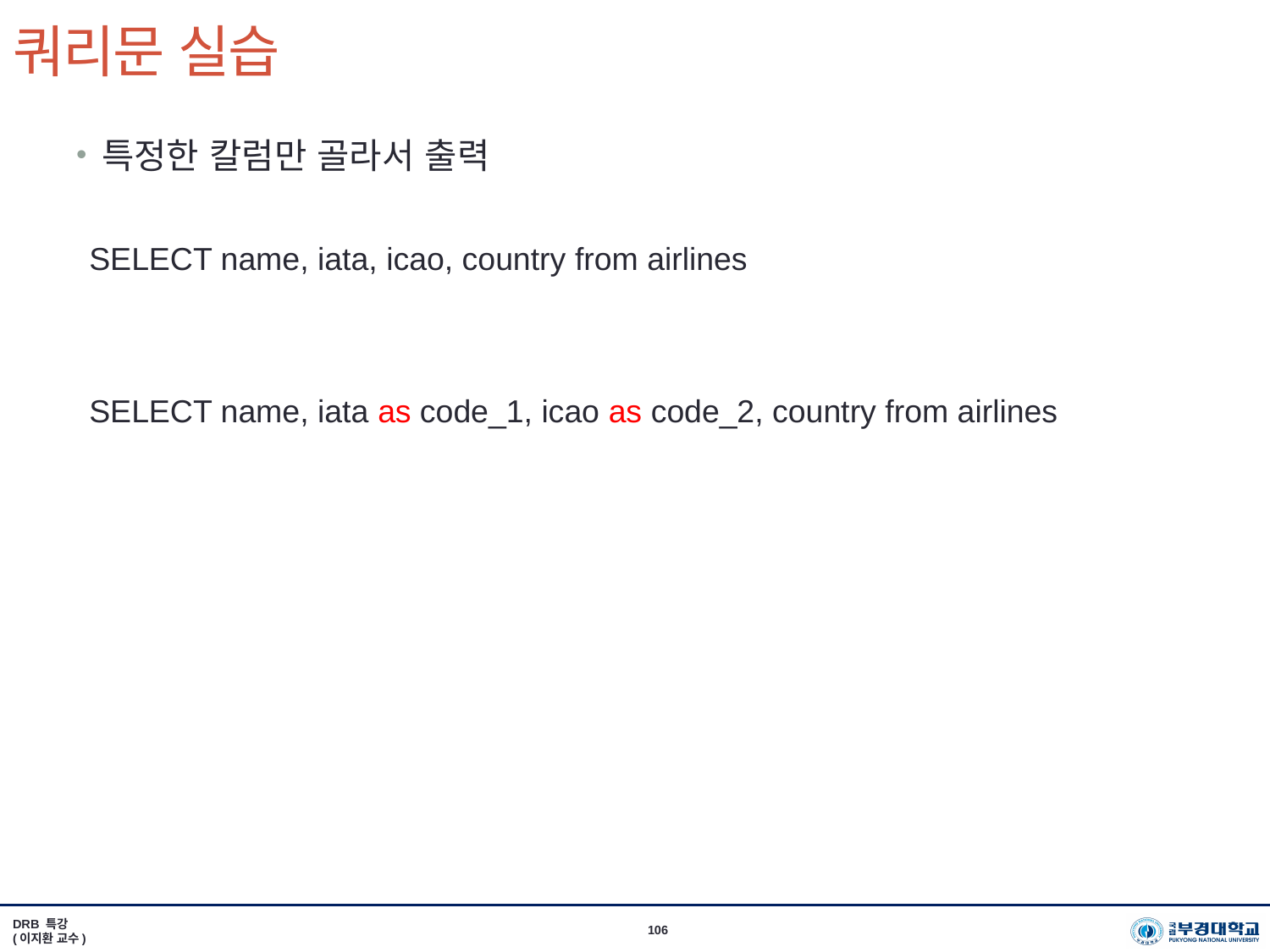

# 쿼리문 실습
특정한 칼럼만 골라서 출력

SELECT name, iata, icao, country from airlines

SELECT name, iata as code_1, icao as code_2, country from airlines
DRB 특강
(이지환 교수)